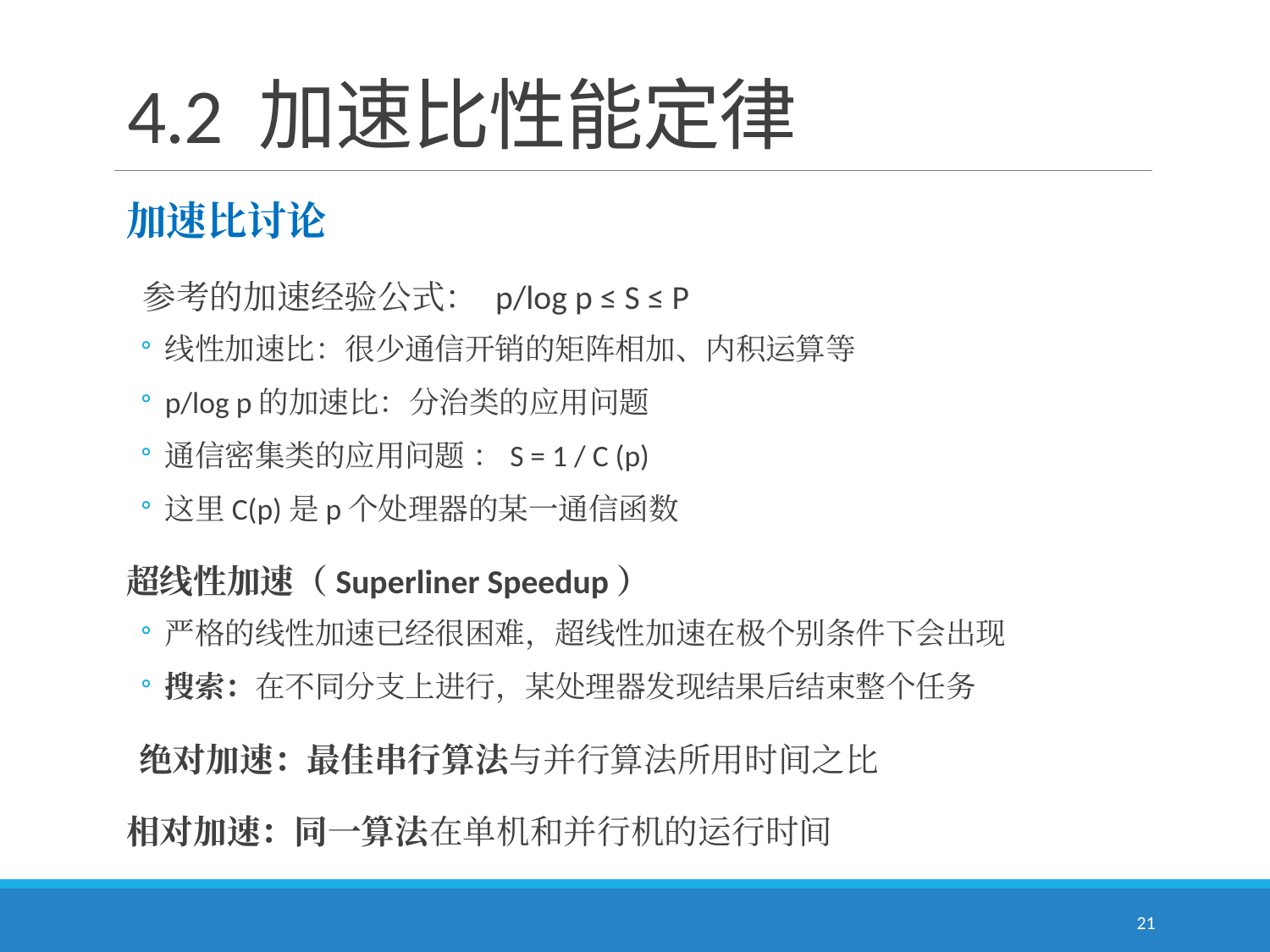

# 4.2 加速比性能定律
加速比讨论
 参考的加速经验公式： p/log p ≤ S ≤ P
线性加速比：很少通信开销的矩阵相加、内积运算等
p/log p的加速比：分治类的应用问题
通信密集类的应用问题 ：S = 1 / C (p)
这里C(p)是p个处理器的某一通信函数
超线性加速（Superliner Speedup）
严格的线性加速已经很困难，超线性加速在极个别条件下会出现
搜索：在不同分支上进行，某处理器发现结果后结束整个任务
  绝对加速：最佳串行算法与并行算法所用时间之比
相对加速：同一算法在单机和并行机的运行时间

21